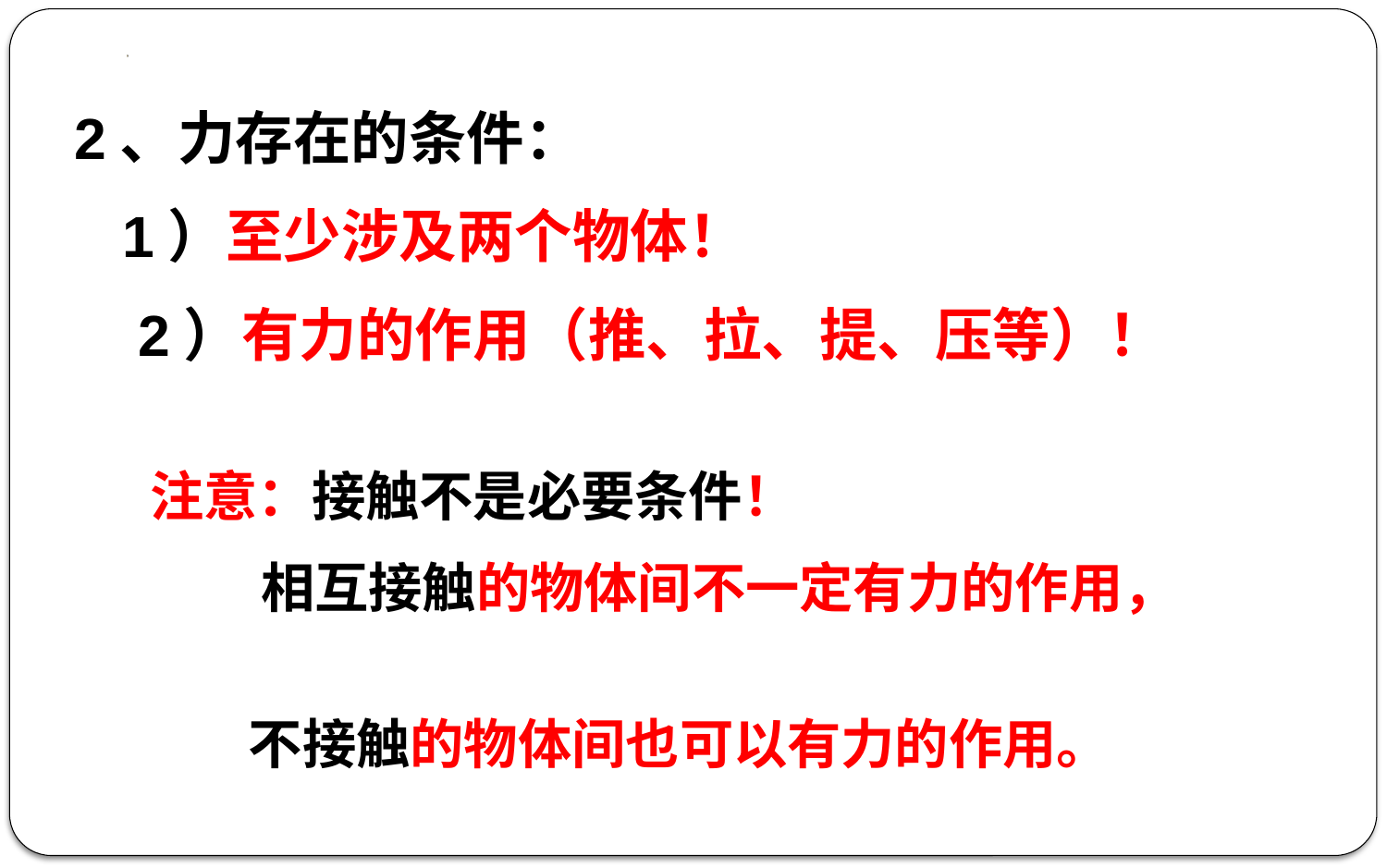

2、力存在的条件：
   1）至少涉及两个物体！
    2）有力的作用（推、拉、提、压等）！
注意：接触不是必要条件！
        相互接触的物体间不一定有力的作用，
       不接触的物体间也可以有力的作用。